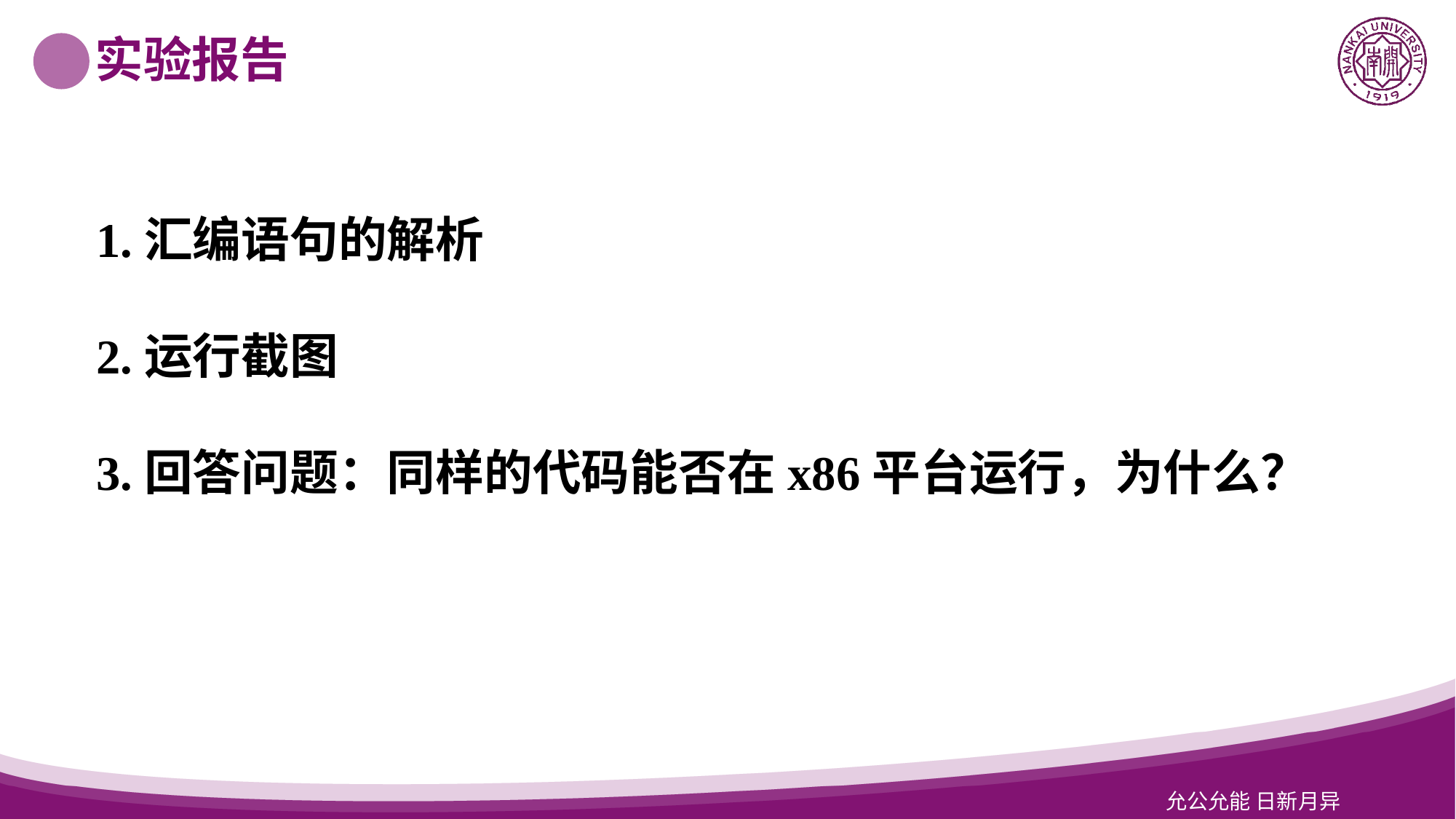

选中图片Delete，点击中间图标即可插入新图片

实验报告
1.汇编语句的解析
2.运行截图
3.回答问题：同样的代码能否在x86平台运行，为什么？